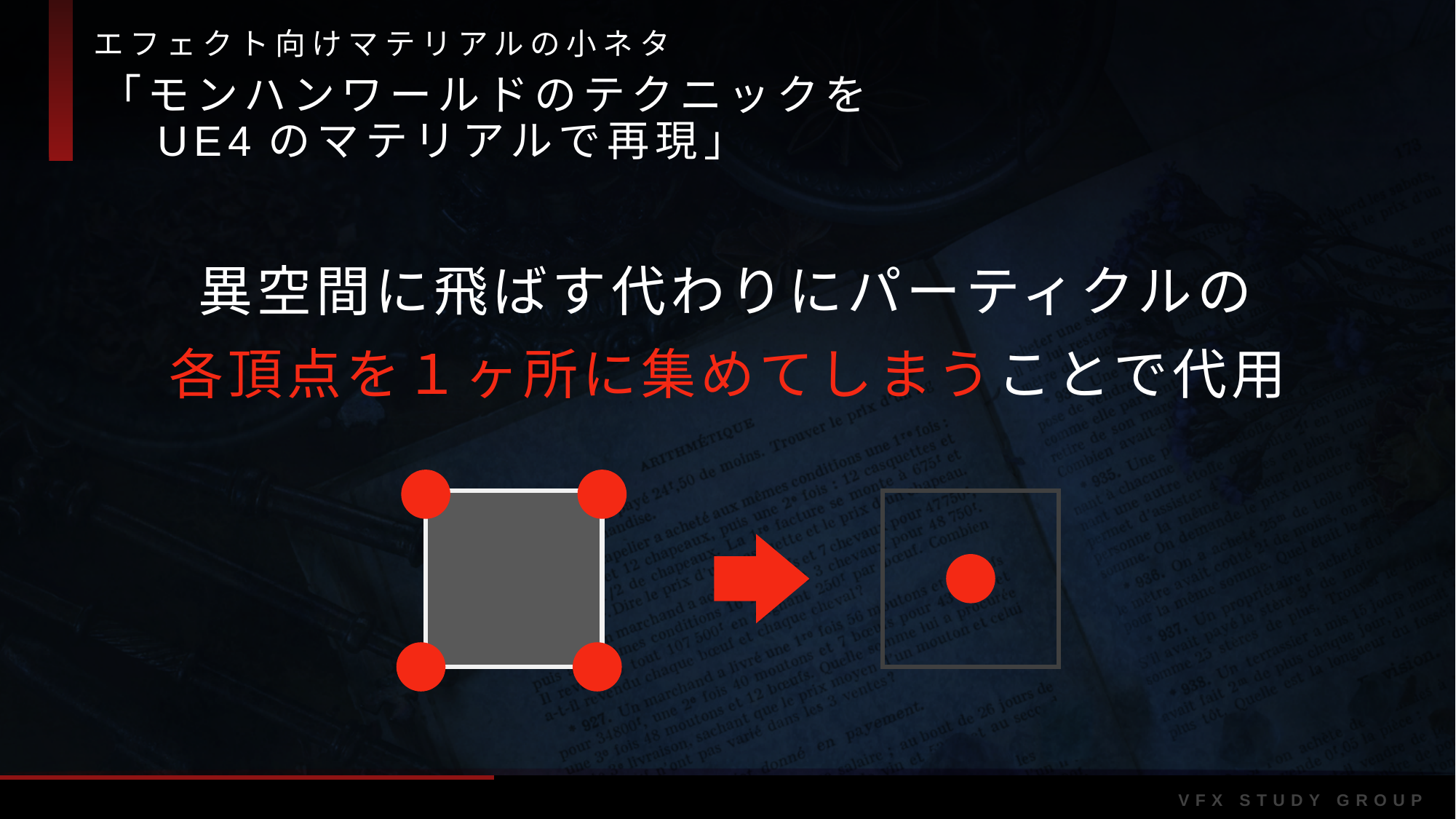

「モンハンワールドのテクニックを
　UE4のマテリアルで再現」
異空間に飛ばす代わりにパーティクルの
各頂点を１ヶ所に集めてしまうことで代用